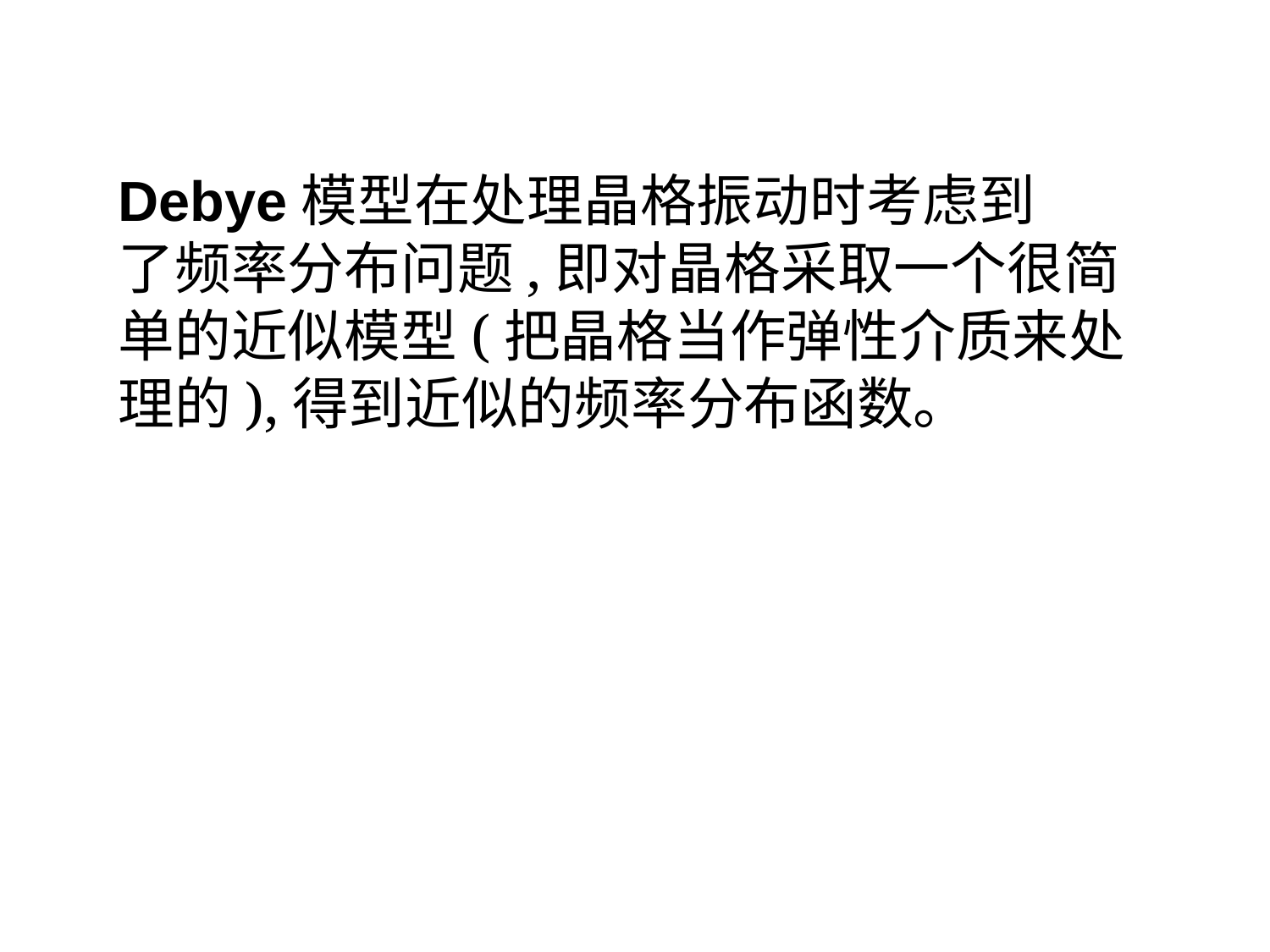

Debye模型在处理晶格振动时考虑到
了频率分布问题,即对晶格采取一个很简 单的近似模型(把晶格当作弹性介质来处 理的),得到近似的频率分布函数。